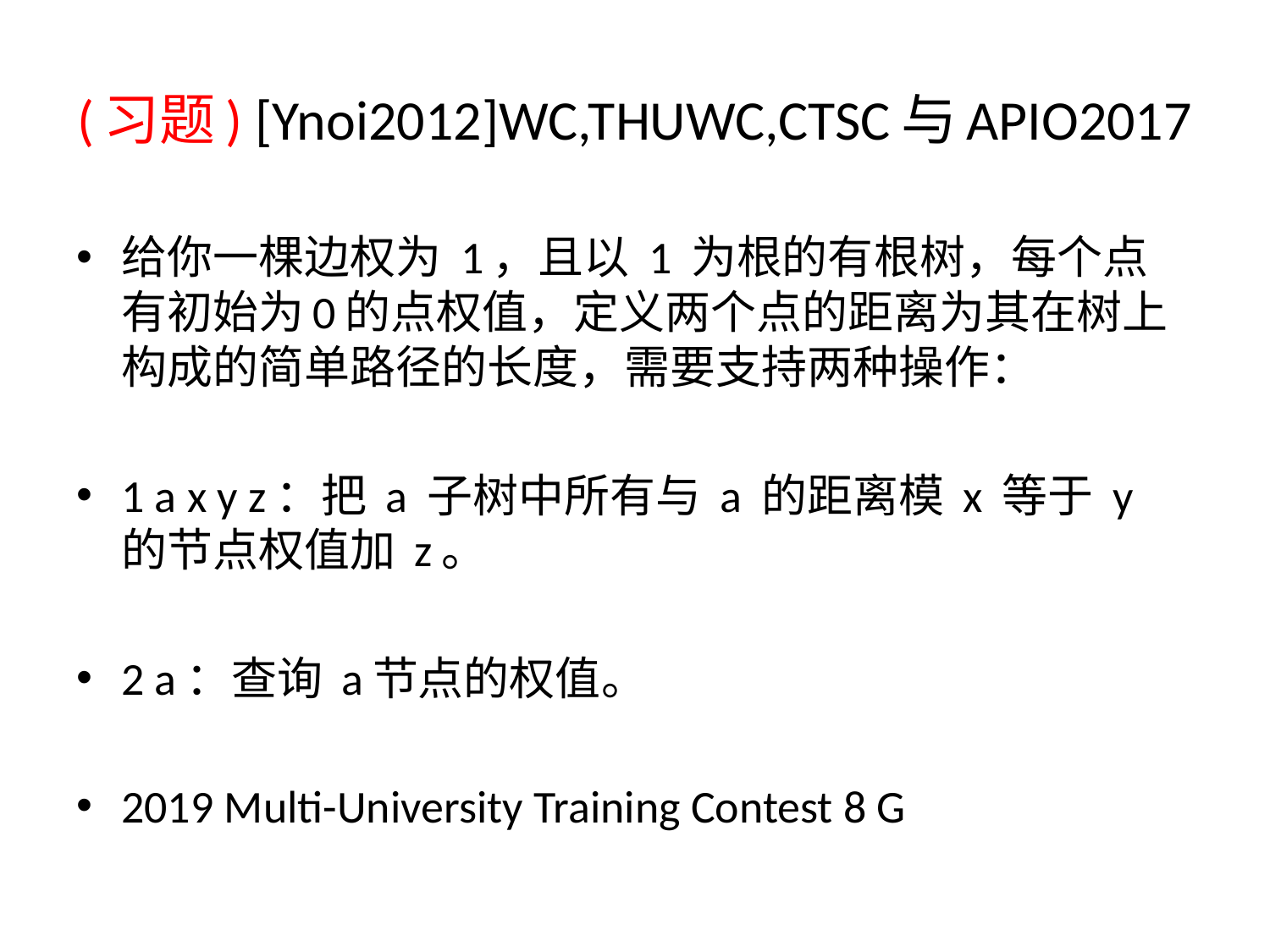

# (习题) [Ynoi2012]WC,THUWC,CTSC与APIO2017
给你一棵边权为 1，且以 1 为根的有根树，每个点有初始为0的点权值，定义两个点的距离为其在树上构成的简单路径的长度，需要支持两种操作：

1 a x y z：把 a 子树中所有与 a 的距离模 x 等于 y 的节点权值加 z。

2 a：查询 a节点的权值。

2019 Multi-University Training Contest 8 G